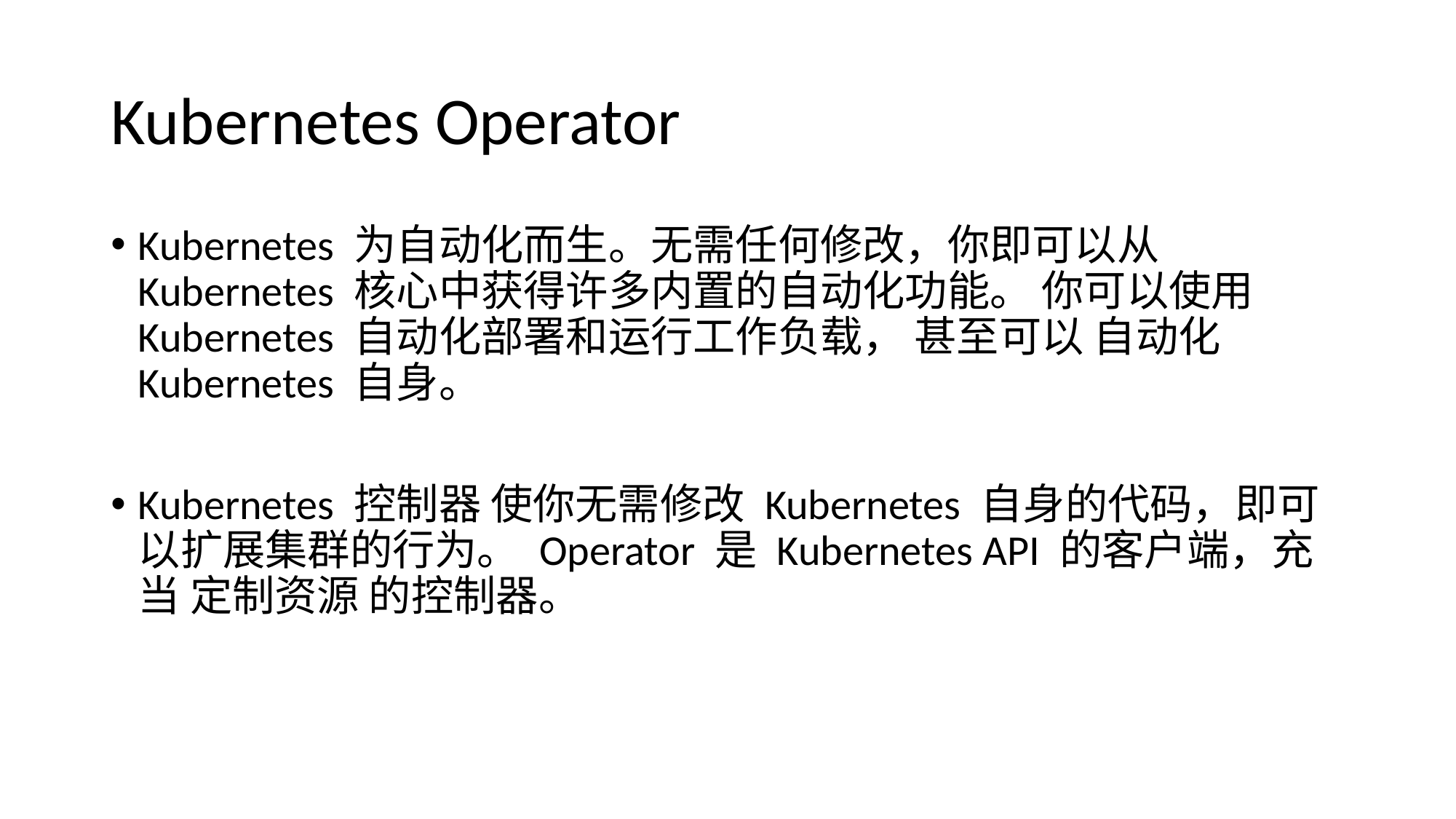

# Kubernetes Operator
Kubernetes 为自动化而生。无需任何修改，你即可以从 Kubernetes 核心中获得许多内置的自动化功能。 你可以使用 Kubernetes 自动化部署和运行工作负载， 甚至可以 自动化 Kubernetes 自身。

Kubernetes 控制器 使你无需修改 Kubernetes 自身的代码，即可以扩展集群的行为。 Operator 是 Kubernetes API 的客户端，充当 定制资源 的控制器。